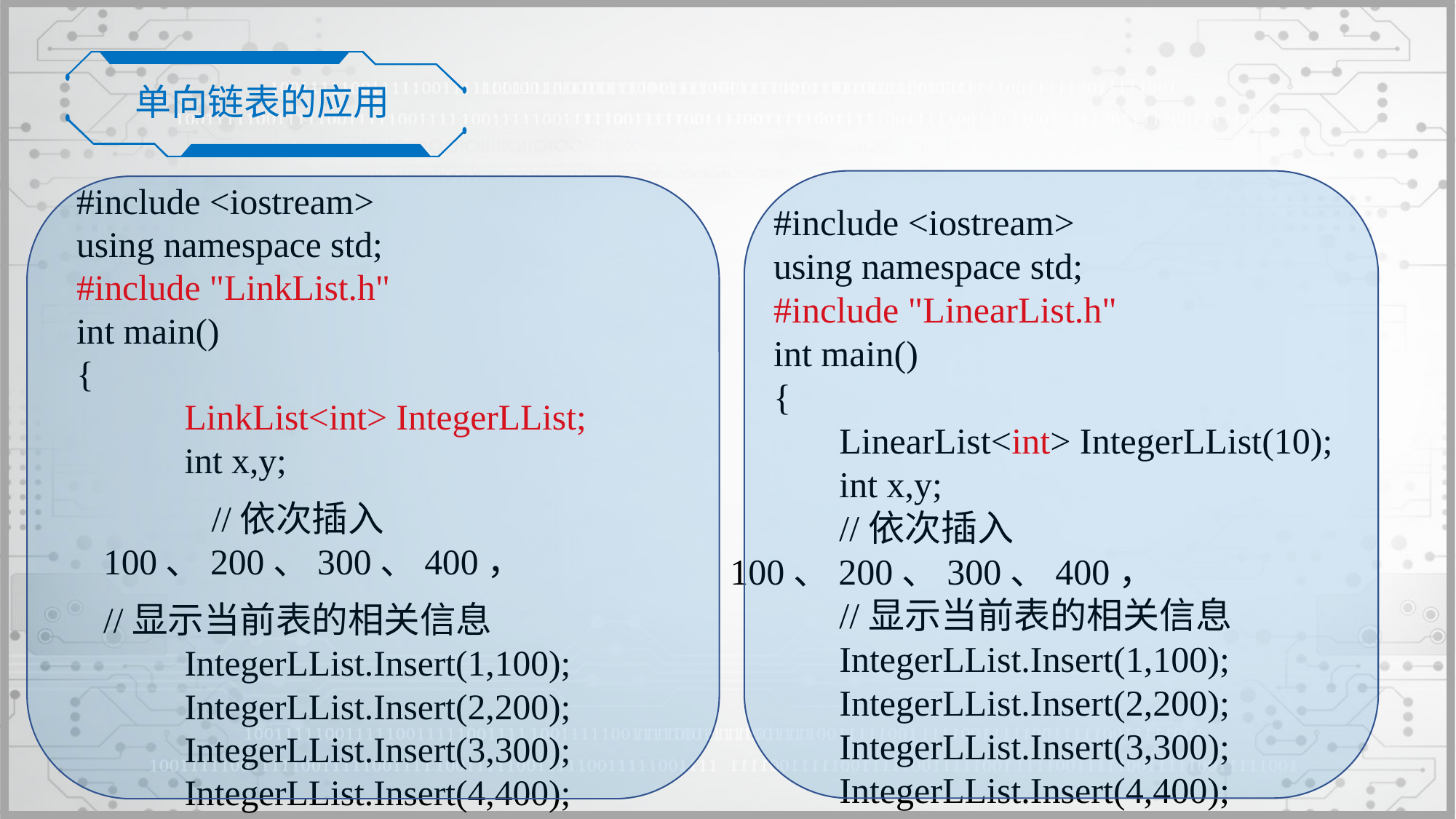

单向链表的应用

#include <iostream>
using namespace std;
#include "LinkList.h"
int main()
{
  	LinkList<int> IntegerLList;
  	int x,y;
  	//依次插入100、200、300、400，
	//显示当前表的相关信息
  	IntegerLList.Insert(1,100);
  	IntegerLList.Insert(2,200);
  	IntegerLList.Insert(3,300);
  	IntegerLList.Insert(4,400);

#include <iostream>
using namespace std;
#include "LinearList.h"
int main()
{
	LinearList<int> IntegerLList(10);
	int x,y;
	//依次插入100、200、300、400，
	//显示当前表的相关信息
	IntegerLList.Insert(1,100);
	IntegerLList.Insert(2,200);
	IntegerLList.Insert(3,300);
	IntegerLList.Insert(4,400);